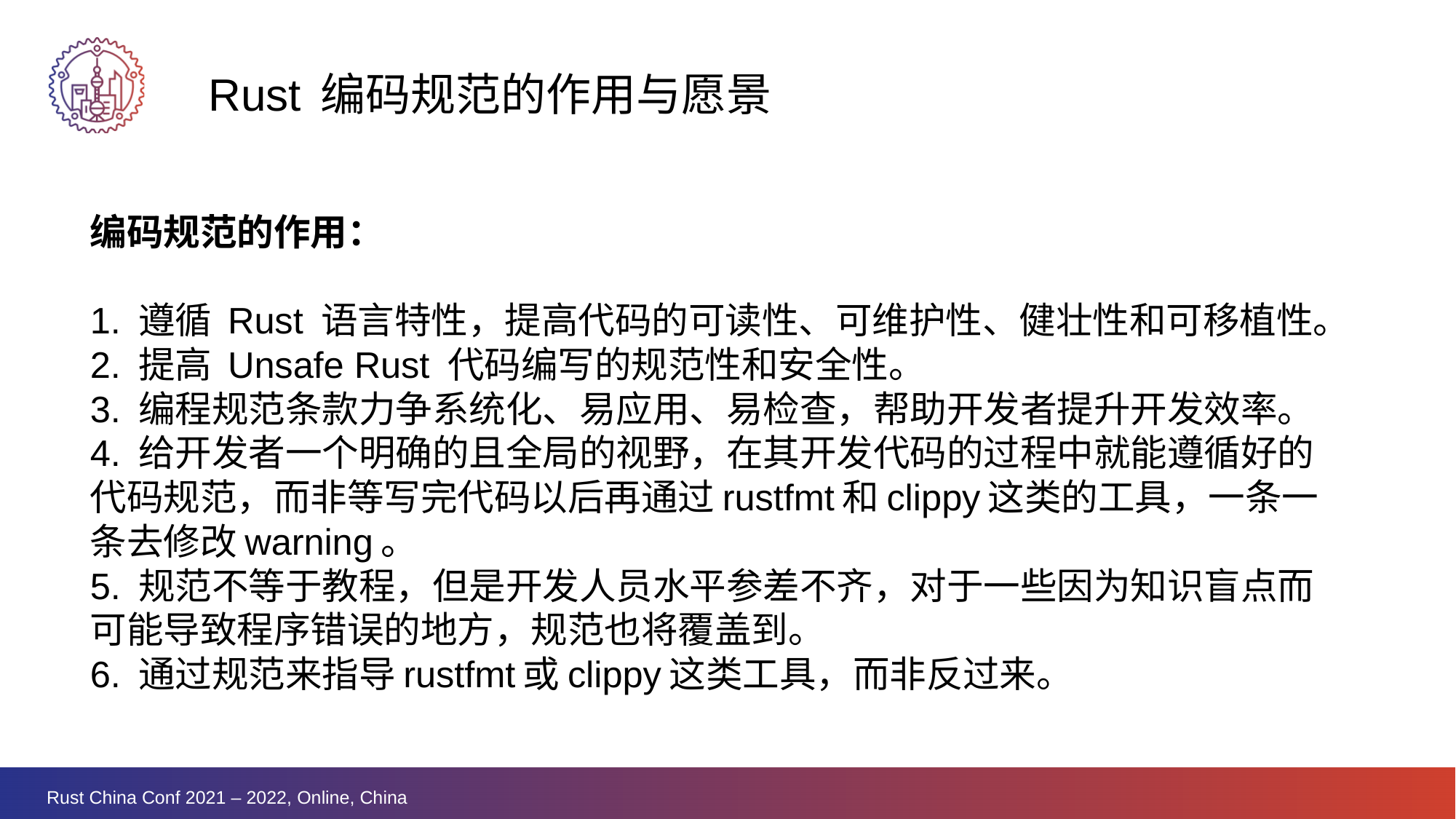

# Rust 编码规范的作用与愿景
编码规范的作用：

1. 遵循 Rust 语言特性，提高代码的可读性、可维护性、健壮性和可移植性。
2. 提高 Unsafe Rust 代码编写的规范性和安全性。
3. 编程规范条款力争系统化、易应用、易检查，帮助开发者提升开发效率。
4. 给开发者一个明确的且全局的视野，在其开发代码的过程中就能遵循好的代码规范，而非等写完代码以后再通过rustfmt和clippy这类的工具，一条一条去修改warning。
5. 规范不等于教程，但是开发人员水平参差不齐，对于一些因为知识盲点而可能导致程序错误的地方，规范也将覆盖到。
6. 通过规范来指导rustfmt或clippy这类工具，而非反过来。